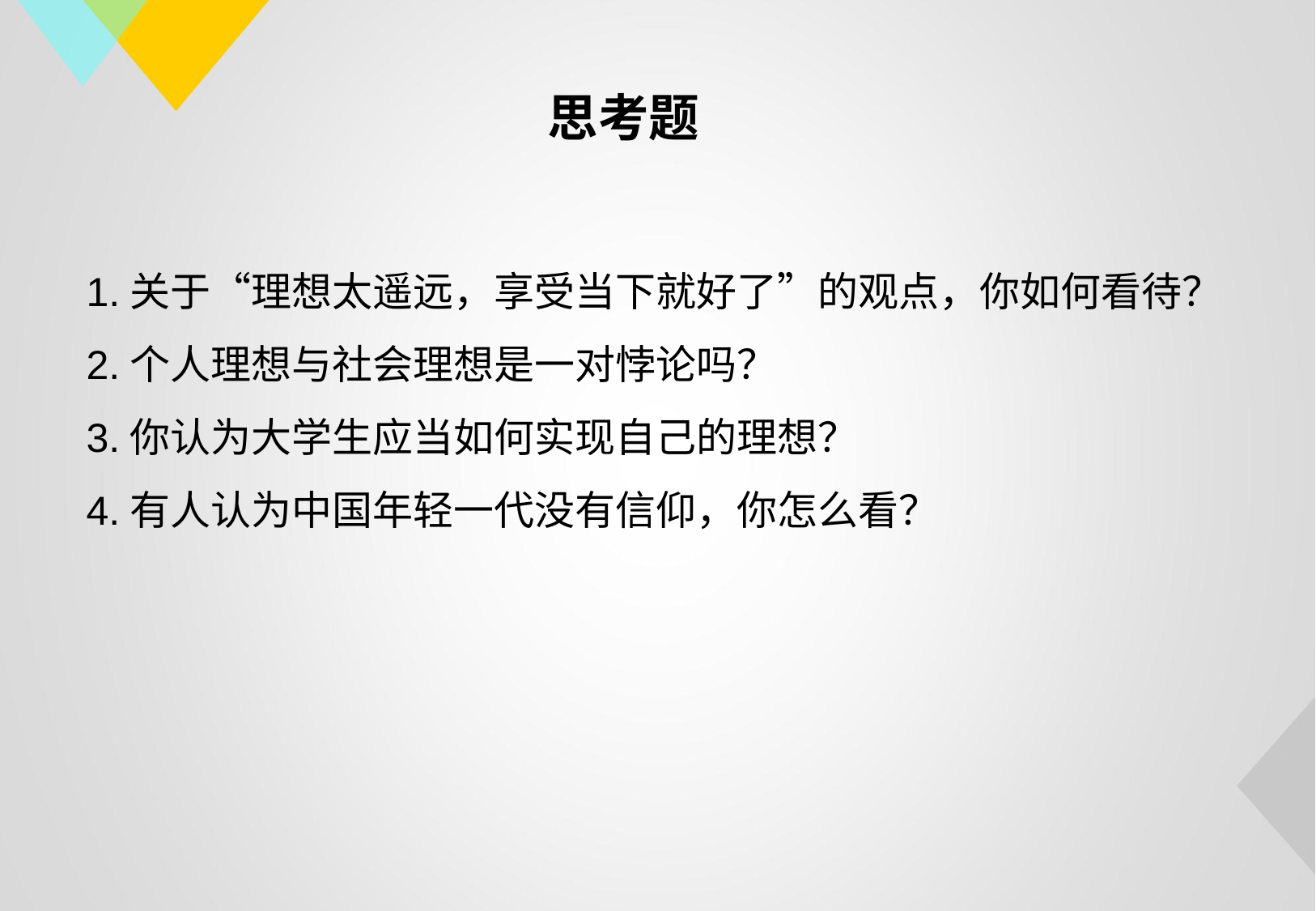

# 思考题
1.关于“理想太遥远，享受当下就好了”的观点，你如何看待？
2.个人理想与社会理想是一对悖论吗？
3.你认为大学生应当如何实现自己的理想？
4.有人认为中国年轻一代没有信仰，你怎么看？